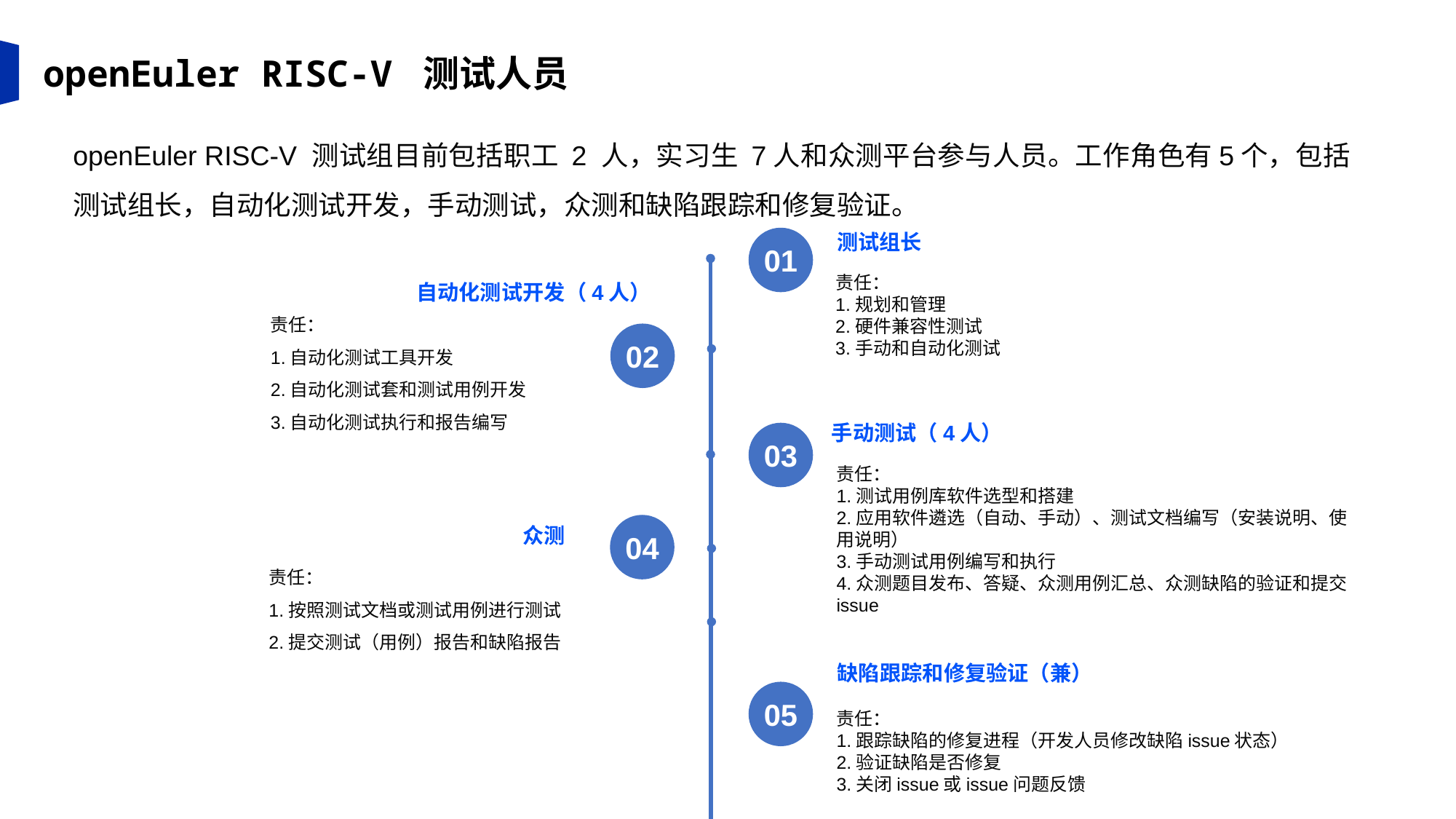

openEuler RISC-V 测试人员

openEuler RISC-V 测试组目前包括职工 2 人，实习生 7人和众测平台参与人员。工作角色有5个，包括测试组长，自动化测试开发，手动测试，众测和缺陷跟踪和修复验证。
测试组长
01
责任：
1.规划和管理
2.硬件兼容性测试
3.手动和自动化测试
自动化测试开发（4人）
责任：
1.自动化测试工具开发
2.自动化测试套和测试用例开发
3.自动化测试执行和报告编写
02
手动测试（4人）
03
责任：
1.测试用例库软件选型和搭建
2.应用软件遴选（自动、手动）、测试文档编写（安装说明、使用说明）
3.手动测试用例编写和执行
4.众测题目发布、答疑、众测用例汇总、众测缺陷的验证和提交issue
04
众测
责任：
1.按照测试文档或测试用例进行测试
2.提交测试（用例）报告和缺陷报告
缺陷跟踪和修复验证（兼）
05
责任：
1.跟踪缺陷的修复进程（开发人员修改缺陷issue状态）
2.验证缺陷是否修复
3.关闭issue或issue问题反馈